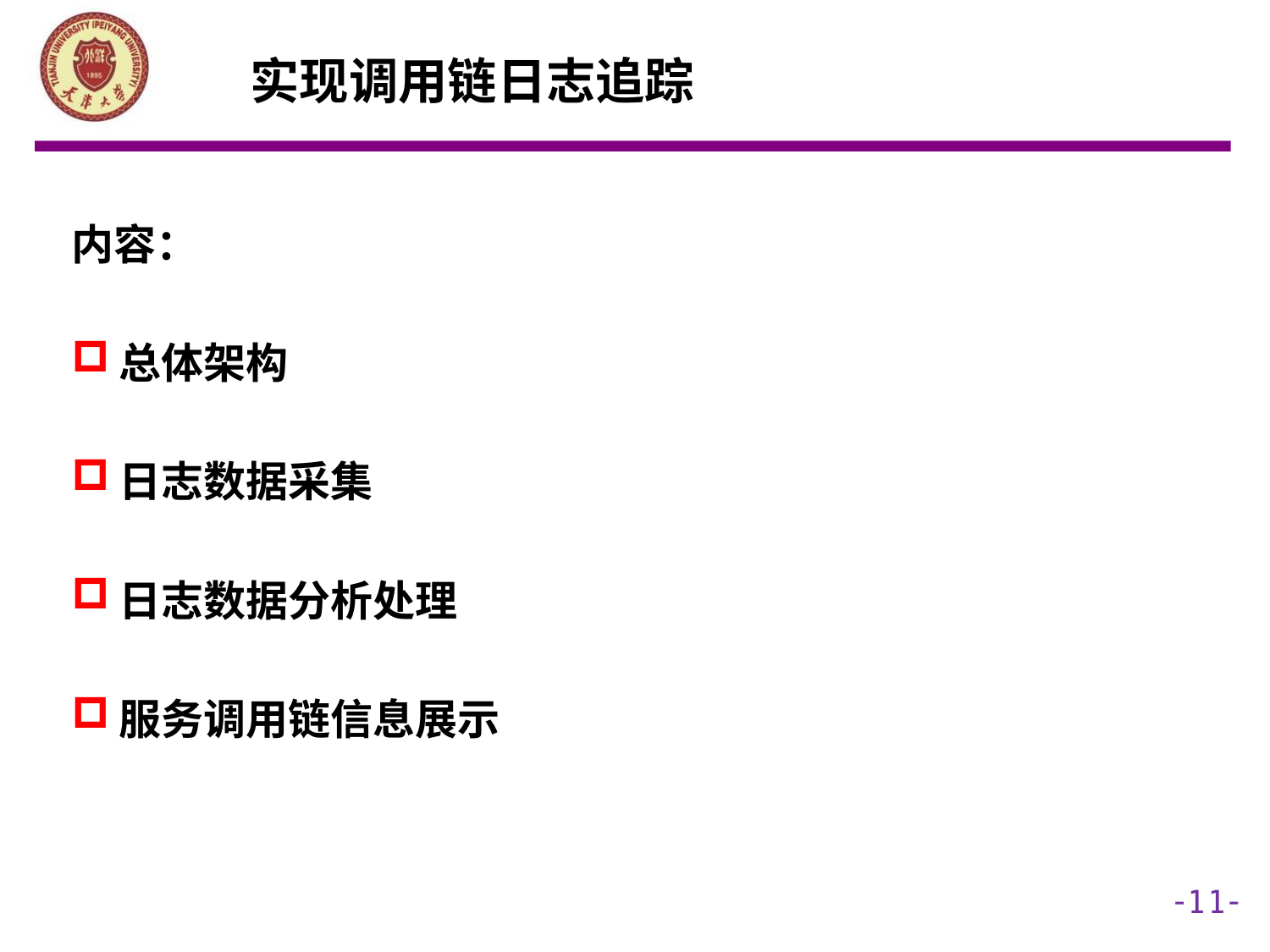

实现调用链日志追踪

内容：
总体架构
日志数据采集
日志数据分析处理
服务调用链信息展示